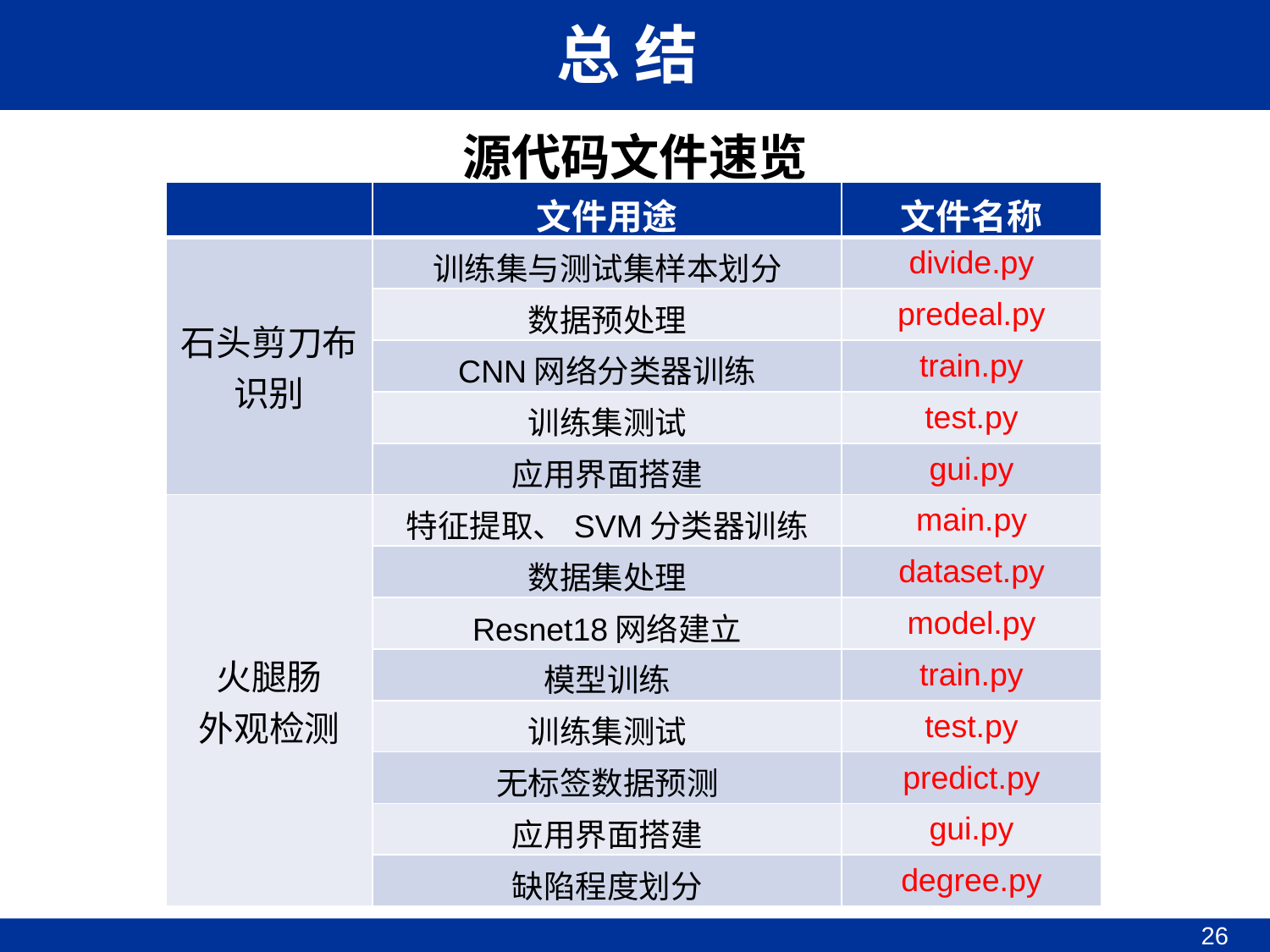

总 结
源代码文件速览
|  | 文件用途 | 文件名称 |
| --- | --- | --- |
| 石头剪刀布 识别 | 训练集与测试集样本划分 | divide.py |
|  | 数据预处理 | predeal.py |
|  | CNN网络分类器训练 | train.py |
|  | 训练集测试 | test.py |
|  | 应用界面搭建 | gui.py |
| 火腿肠 外观检测 | 特征提取、SVM分类器训练 | main.py |
|  | 数据集处理 | dataset.py |
|  | Resnet18网络建立 | model.py |
|  | 模型训练 | train.py |
|  | 训练集测试 | test.py |
|  | 无标签数据预测 | predict.py |
|  | 应用界面搭建 | gui.py |
|  | 缺陷程度划分 | degree.py |
26